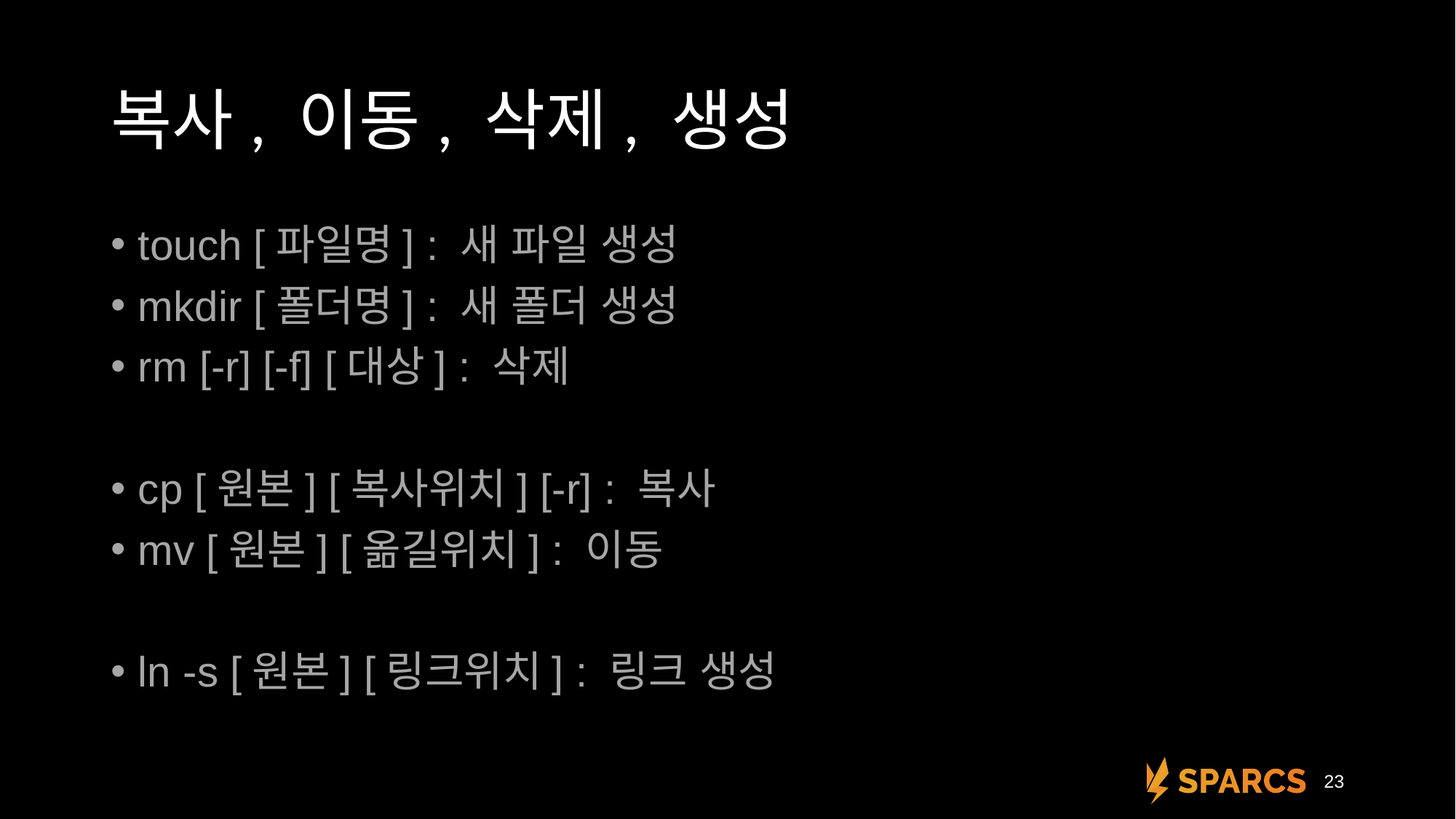

# 복사, 이동, 삭제, 생성
touch [파일명] : 새 파일 생성
mkdir [폴더명] : 새 폴더 생성
rm [-r] [-f] [대상] : 삭제

cp [원본] [복사위치] [-r] : 복사
mv [원본] [옮길위치] : 이동

ln -s [원본] [링크위치] : 링크 생성

23